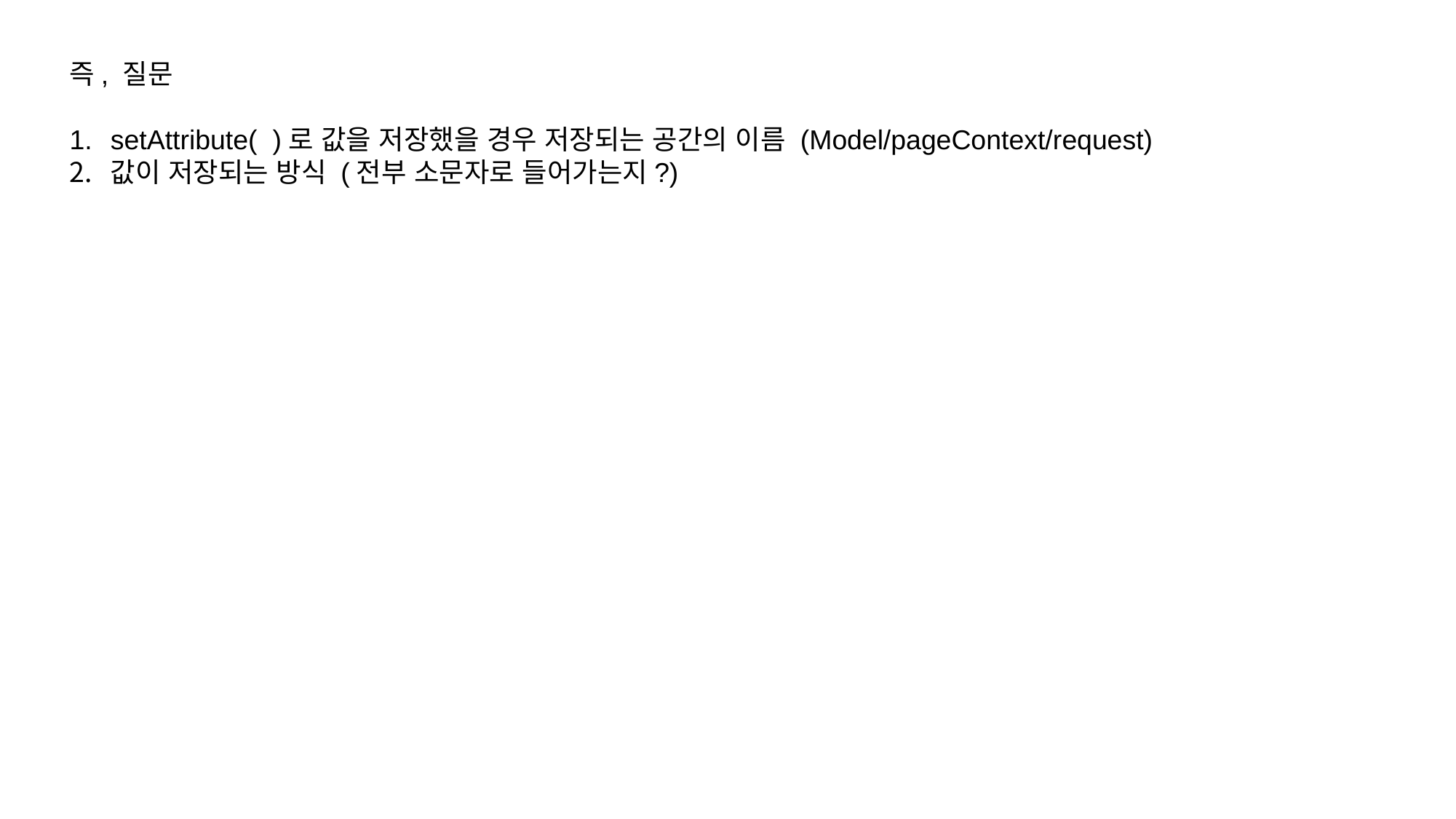

즉, 질문

setAttribute(  )로 값을 저장했을 경우 저장되는 공간의 이름 (Model/pageContext/request)
값이 저장되는 방식 (전부 소문자로 들어가는지?)